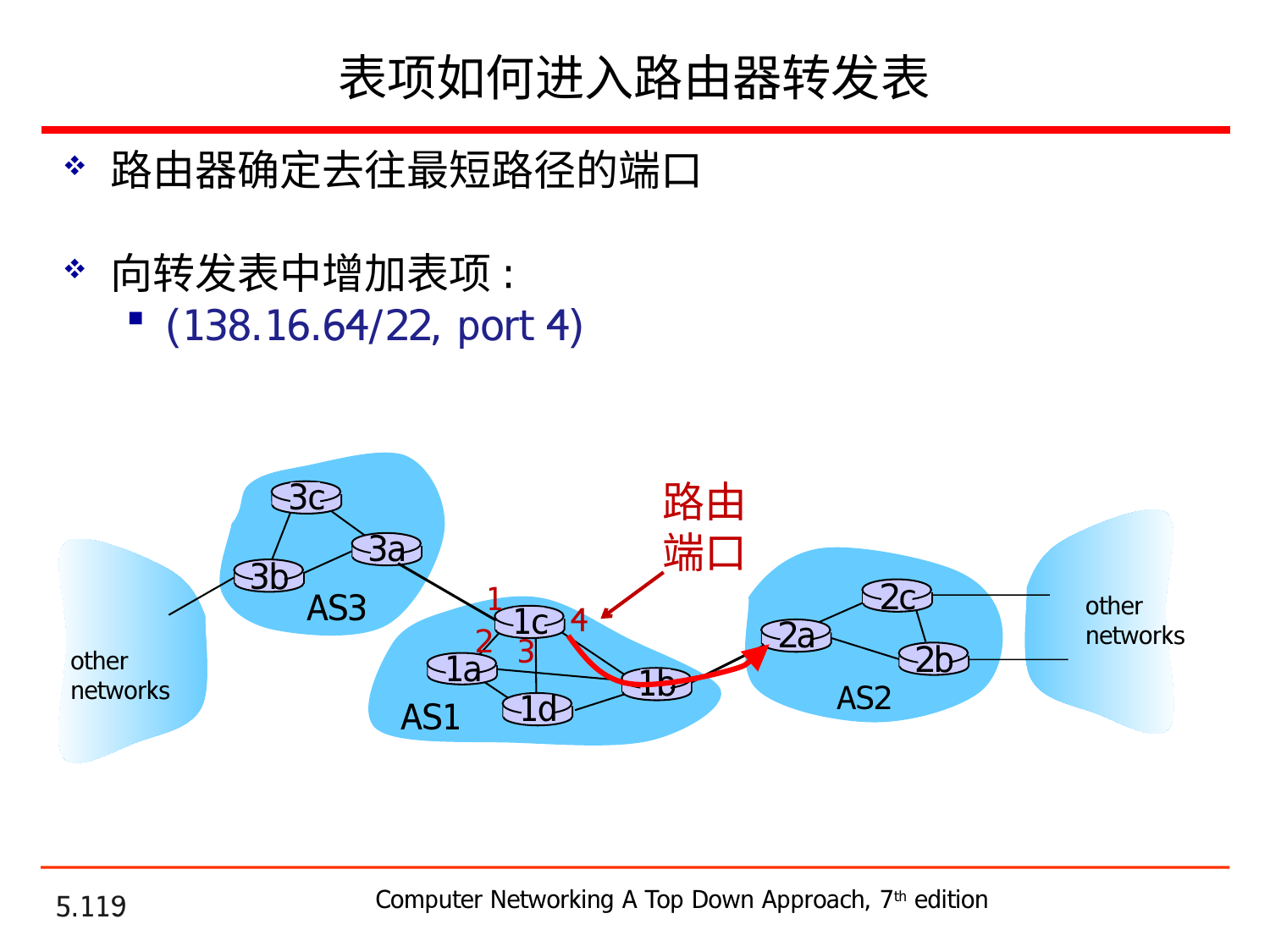

# 表项如何进入路由器转发表
路由器确定去往最短路径的端口

向转发表中增加表项:
(138.16.64/22, port 4)

3c

3a

3b

2c

AS3
other
networks

1c

1a

1b

1d

AS1

2a

2b

other
networks

AS2
路由端口
1
4
2
3